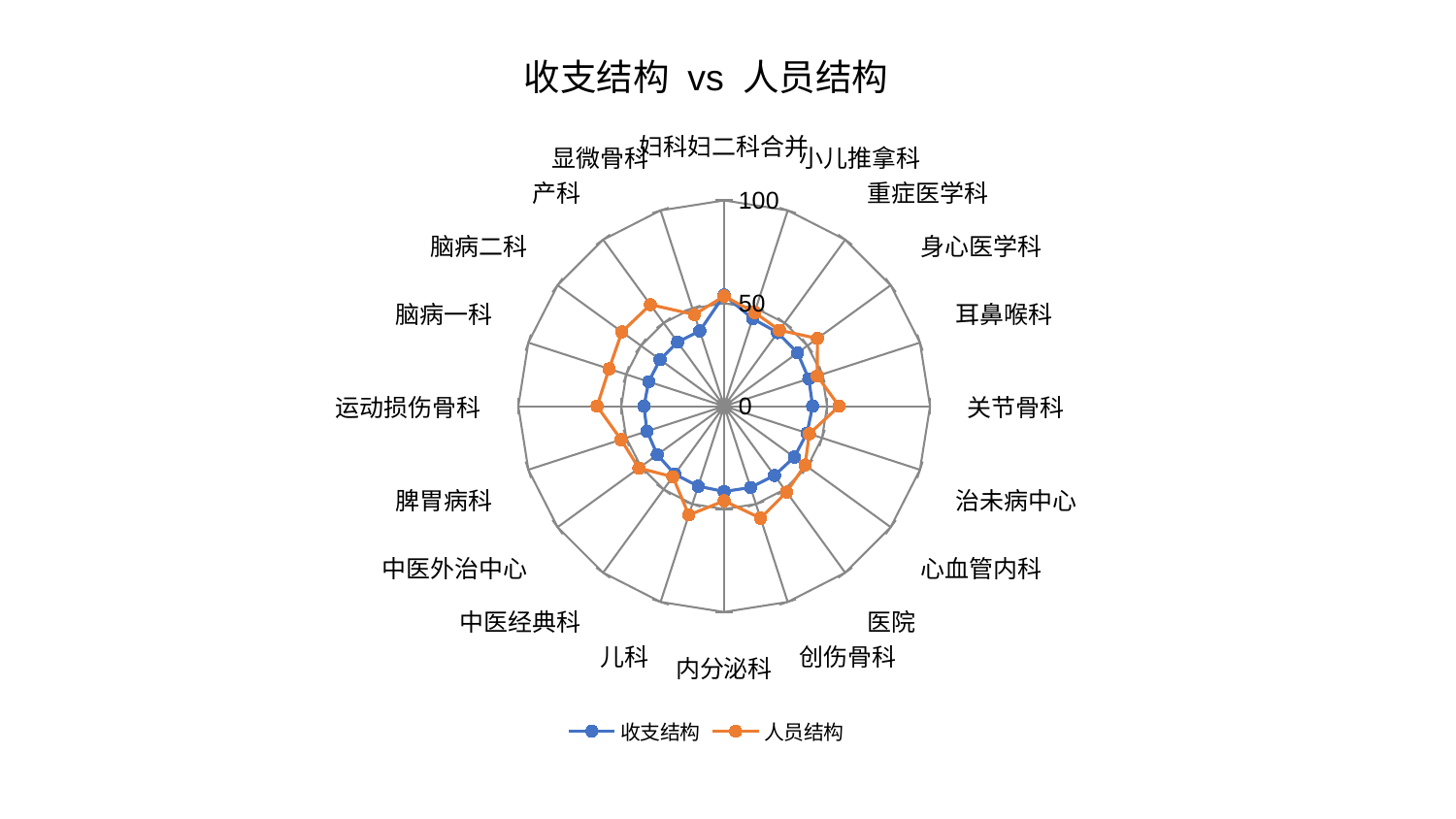

### Chart: 收支结构 vs 人员结构

| Category | 收支结构 | 人员结构 |
|---|---|---|
| 妇科妇二科合并 | 53.965259500618735 | 53.49113754493325 |
| 小儿推拿科 | 44.73159018855914 | 47.914058616778426 |
| 重症医学科 | 44.193578362026415 | 45.66272547498414 |
| 身心医学科 | 44.08092399198063 | 55.99219094451291 |
| 耳鼻喉科 | 43.2307289327736 | 47.56244108053714 |
| 关节骨科 | 42.98663451443033 | 55.86446162323718 |
| 治未病中心 | 42.305241423049345 | 43.48111981393244 |
| 心血管内科 | 42.10856699874219 | 48.58946304580578 |
| 医院 | 41.59504062083707 | 51.61240620627745 |
| 创伤骨科 | 41.549373416805224 | 57.21668318757657 |
| 内分泌科 | 41.45495771172727 | 45.9916575435558 |
| 儿科 | 40.87439843020232 | 55.588325423184706 |
| 中医经典科 | 40.85031834790607 | 42.391145500045724 |
| 中医外治中心 | 40.14080837195274 | 51.21972210083314 |
| 脾胃病科 | 39.406028243418625 | 52.65761470788005 |
| 运动损伤骨科 | 38.978751553692746 | 61.73069176303306 |
| 脑病一科 | 38.54721010770098 | 58.764408489392665 |
| 脑病二科 | 38.51169149685639 | 61.390987838811206 |
| 产科 | 38.500405834900135 | 60.99977337172661 |
| 显微骨科 | 38.45092415999363 | 46.81129080342673 |
69